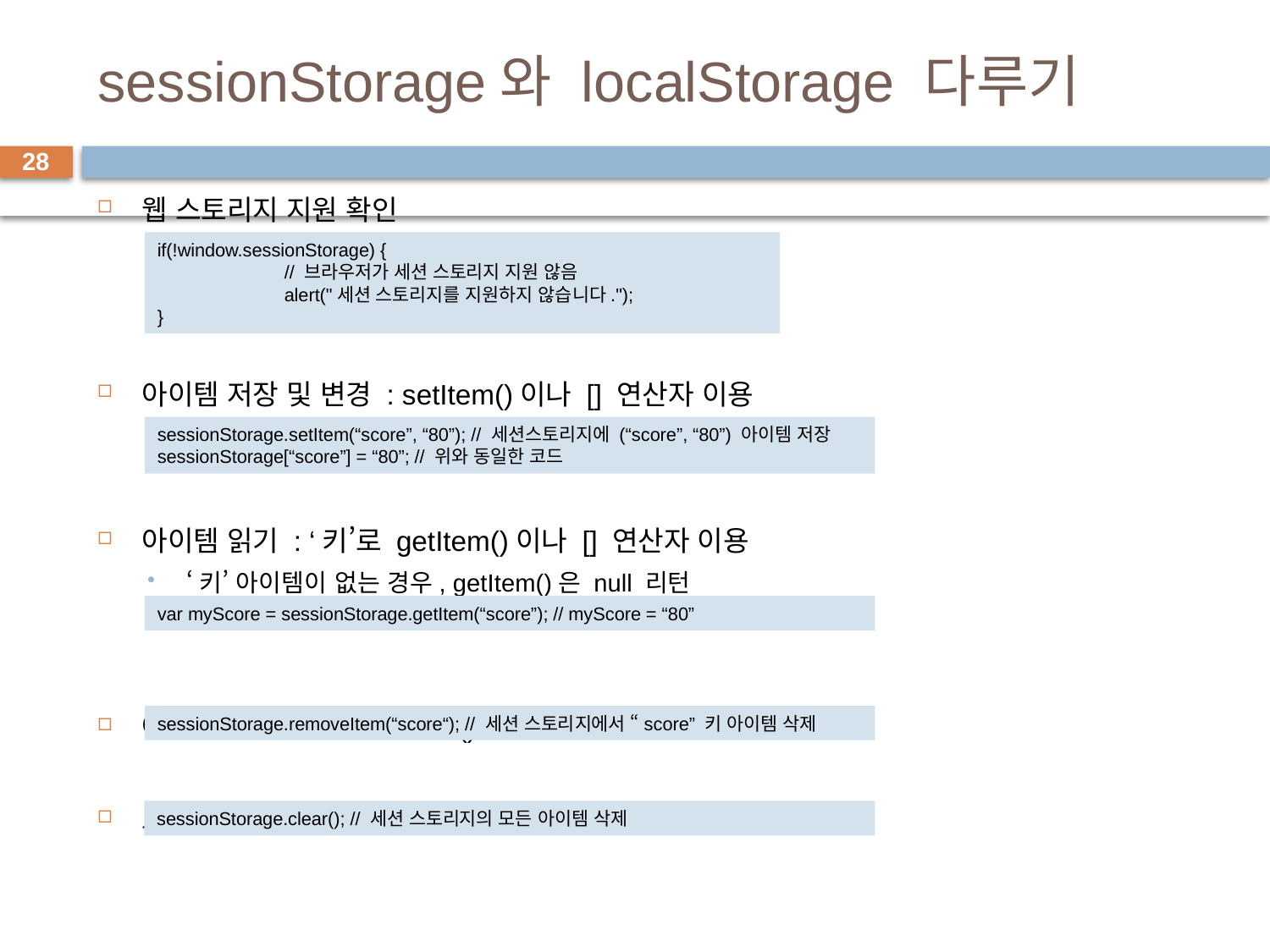

# sessionStorage와 localStorage 다루기
28
웹 스토리지 지원 확인

아이템 저장 및 변경 : setItem()이나 [] 연산자 이용

아이템 읽기 : ‘키’로 getItem()이나 [] 연산자 이용
‘키’ 아이템이 없는 경우, getItem()은 null 리턴

아이템 삭제 : removeItem() 이용

모든 아이템 삭제 : clear()를 이용

if(!window.sessionStorage) {
	// 브라우저가 세션 스토리지 지원 않음
	alert("세션 스토리지를 지원하지 않습니다.");
}
sessionStorage.setItem(“score”, “80”); // 세션스토리지에 (“score”, “80”) 아이템 저장
sessionStorage[“score”] = “80”; // 위와 동일한 코드
var myScore = sessionStorage.getItem(“score”); // myScore = “80”
sessionStorage.removeItem(“score“); // 세션 스토리지에서 “score” 키 아이템 삭제
sessionStorage.clear(); // 세션 스토리지의 모든 아이템 삭제